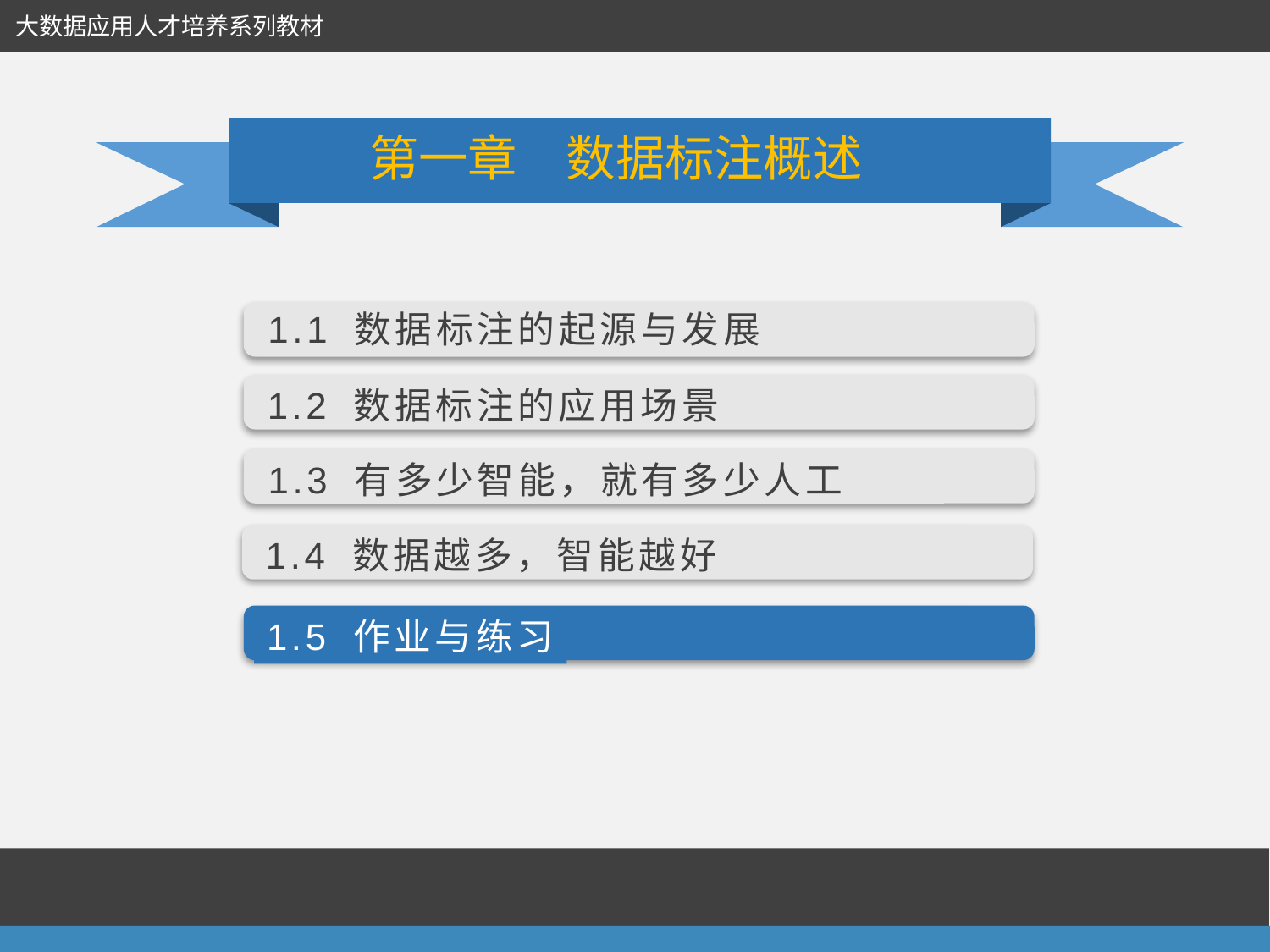

大数据应用人才培养系列教材

第一章　数据标注概述
1.1 数据标注的起源与发展

1.2 数据标注的应用场景

1.3 有多少智能，就有多少人工

1.4 数据越多，智能越好

1.5 作业与练习